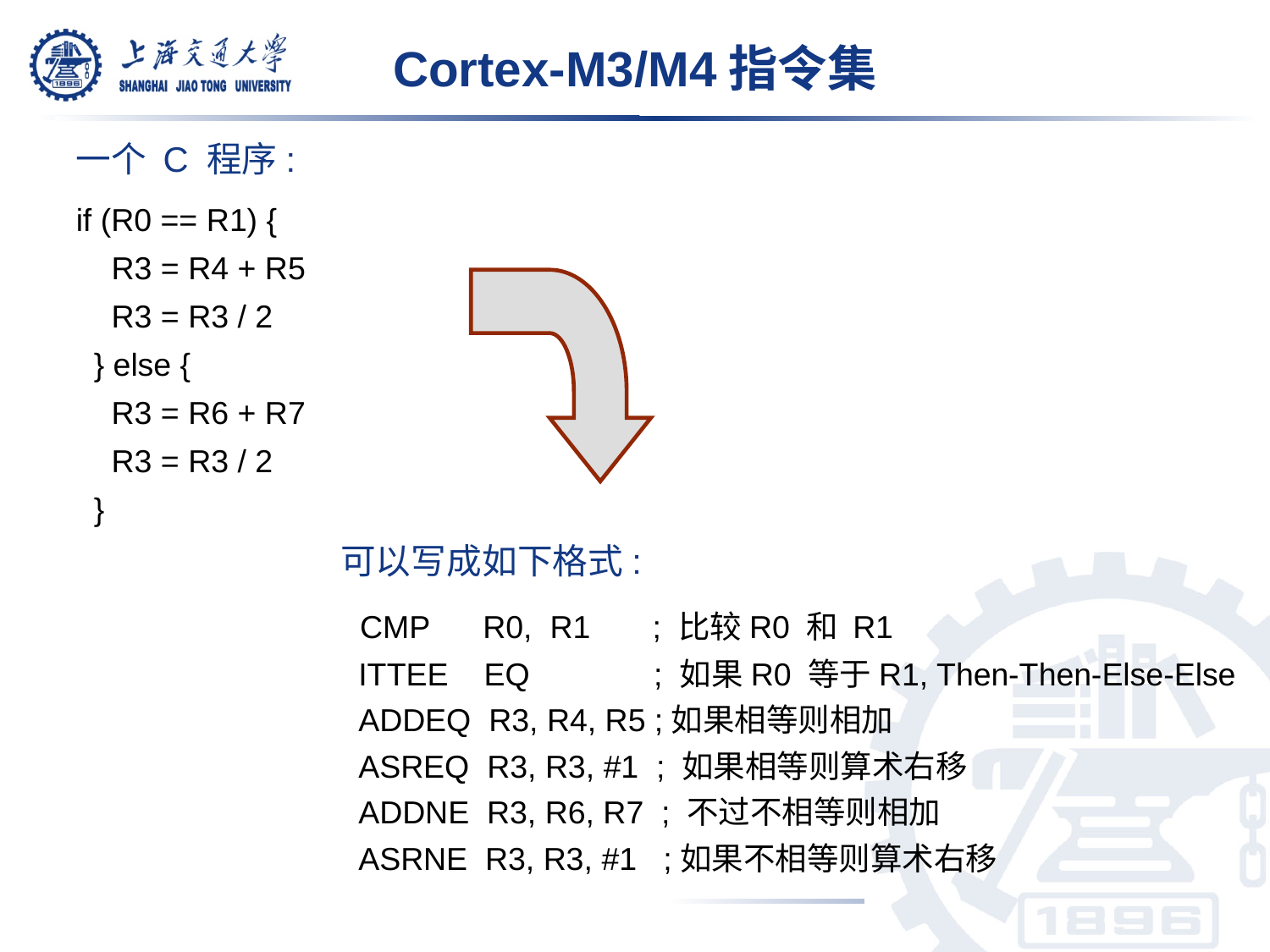

Cortex-M3/M4指令集
一个 C 程序:
if (R0 == R1) {
    R3 = R4 + R5
    R3 = R3 / 2
  } else {
    R3 = R6 + R7
    R3 = R3 / 2
  }

可以写成如下格式:
  CMP      R0,  R1       ; 比较R0 和 R1
  ITTEE    EQ              ; 如果R0 等于R1, Then-Then-Else-Else
  ADDEQ  R3, R4, R5 ;如果相等则相加
  ASREQ  R3, R3, #1  ; 如果相等则算术右移
  ADDNE  R3, R6, R7  ; 不过不相等则相加
  ASRNE  R3, R3, #1   ;如果不相等则算术右移